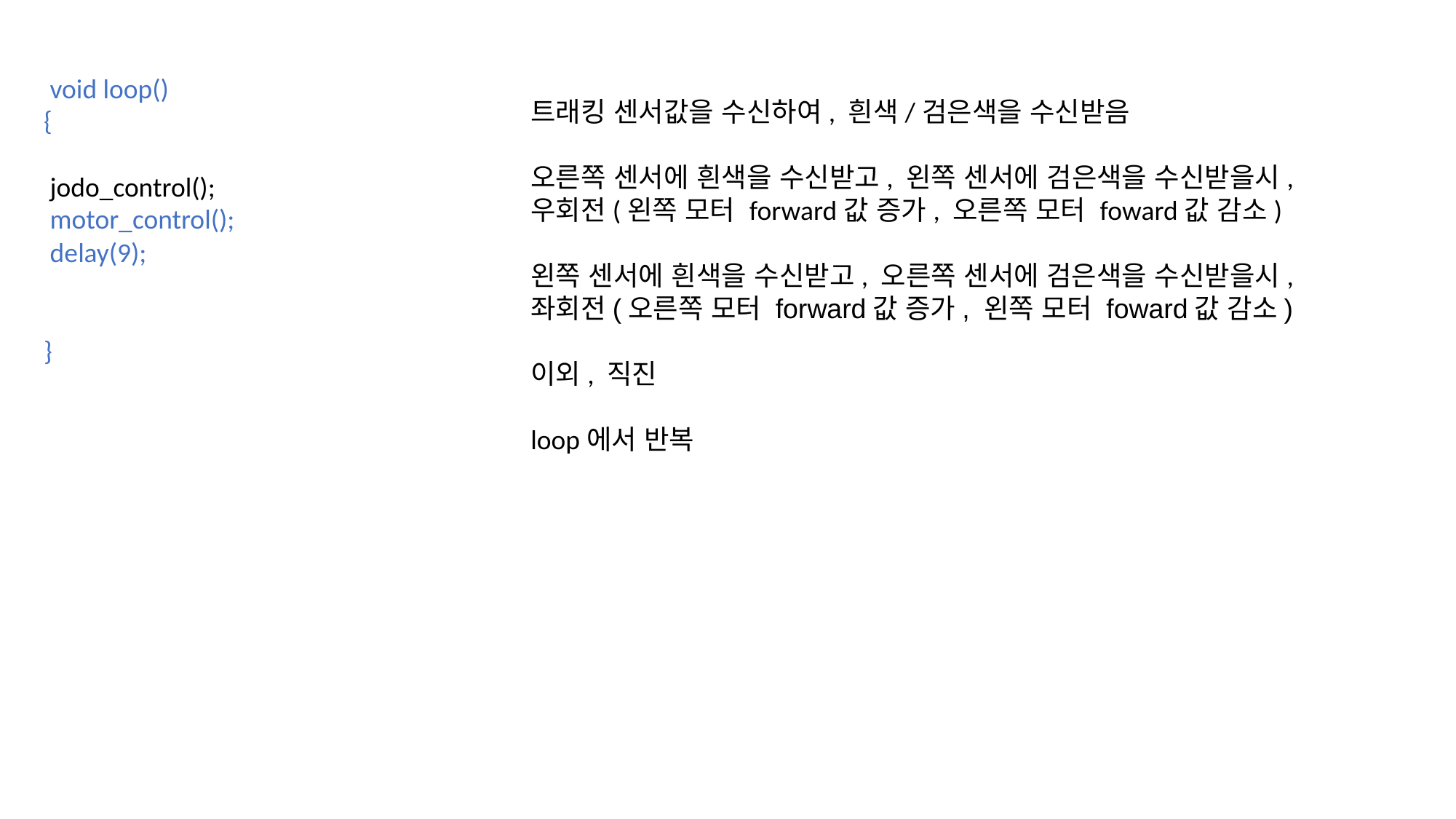

void loop()
{

 jodo_control();
 motor_control();
 delay(9);

}
트래킹 센서값을 수신하여, 흰색/검은색을 수신받음

오른쪽 센서에 흰색을 수신받고, 왼쪽 센서에 검은색을 수신받을시, 우회전(왼쪽 모터 forward값 증가, 오른쪽 모터 foward값 감소)

왼쪽 센서에 흰색을 수신받고, 오른쪽 센서에 검은색을 수신받을시,
좌회전(오른쪽 모터 forward값 증가, 왼쪽 모터 foward값 감소)

이외, 직진

loop에서 반복